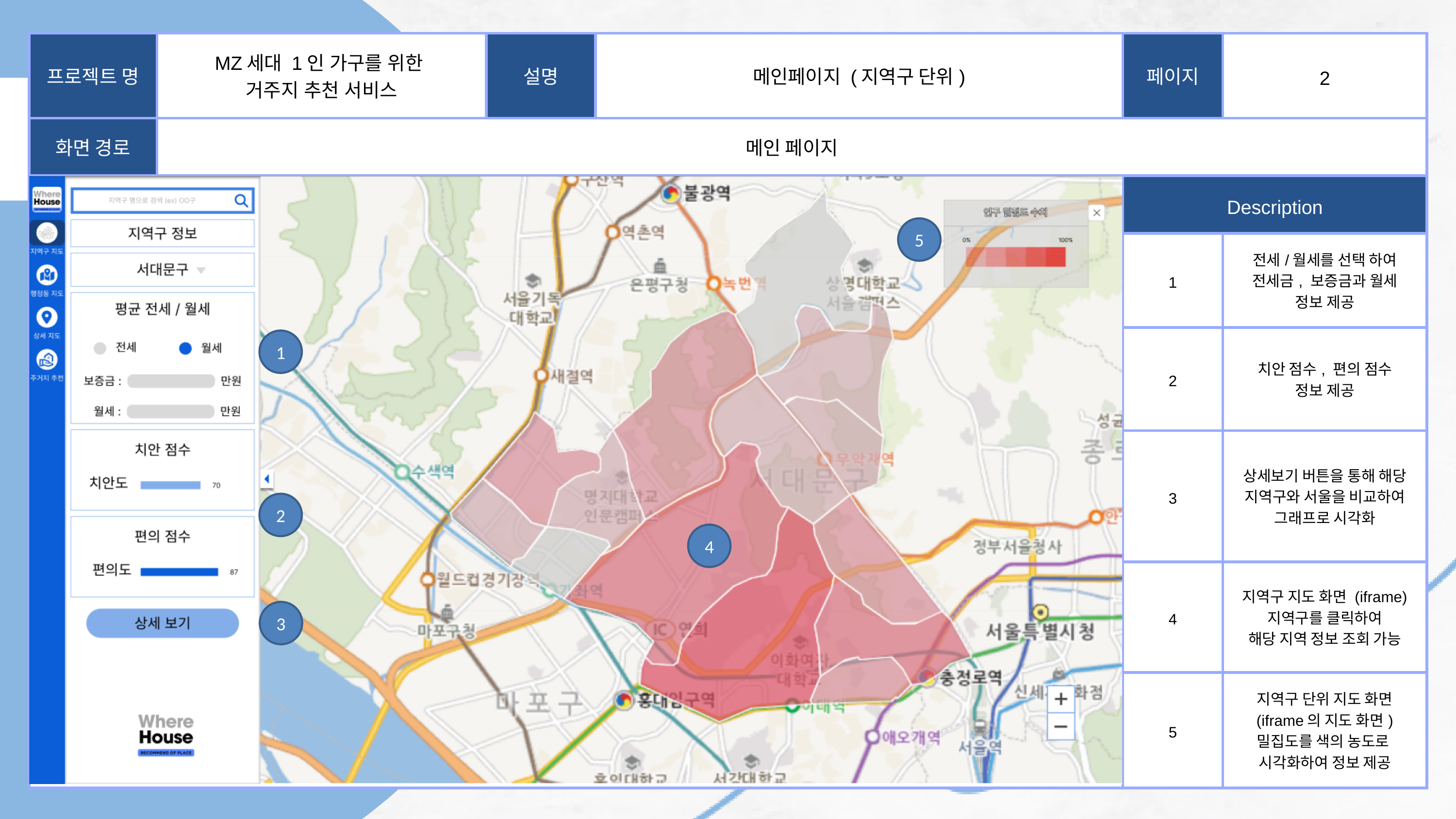

| 프로젝트 명 | MZ세대 1인 가구를 위한 거주지 추천 서비스 | 설명 | 메인페이지 (지역구 단위) | 페이지 | 2 |
| --- | --- | --- | --- | --- | --- |
| 화면 경로 | 메인 페이지 | 메인 페이지 | 메인 페이지 | 메인 페이지 | 메인 페이지 |
|  |  |  |  | Description | Description |
|  |  |  |  | 1 | 전세/월세를 선택 하여 전세금, 보증금과 월세 정보 제공 |
|  |  |  |  | 2 | 치안 점수, 편의 점수 정보 제공 |
|  |  |  |  | 3 | 상세보기 버튼을 통해 해당 지역구와 서울을 비교하여 그래프로 시각화 |
|  |  |  |  | 4 | 지역구 지도 화면 (iframe) 지역구를 클릭하여 해당 지역 정보 조회 가능 |
|  |  |  |  | 5 | 지역구 단위 지도 화면 (iframe의 지도 화면) 밀집도를 색의 농도로 시각화하여 정보 제공 |

Who are we?
5
Shodwe Furniture started as a small furniture workshop in a home garage, in 2001. Our founder, Daniel Gallego, developed this business further into the leading furniture company as it is now, after 15 years of running it. Currently, our company has exported various kinds of furniture.
1
2

4
3